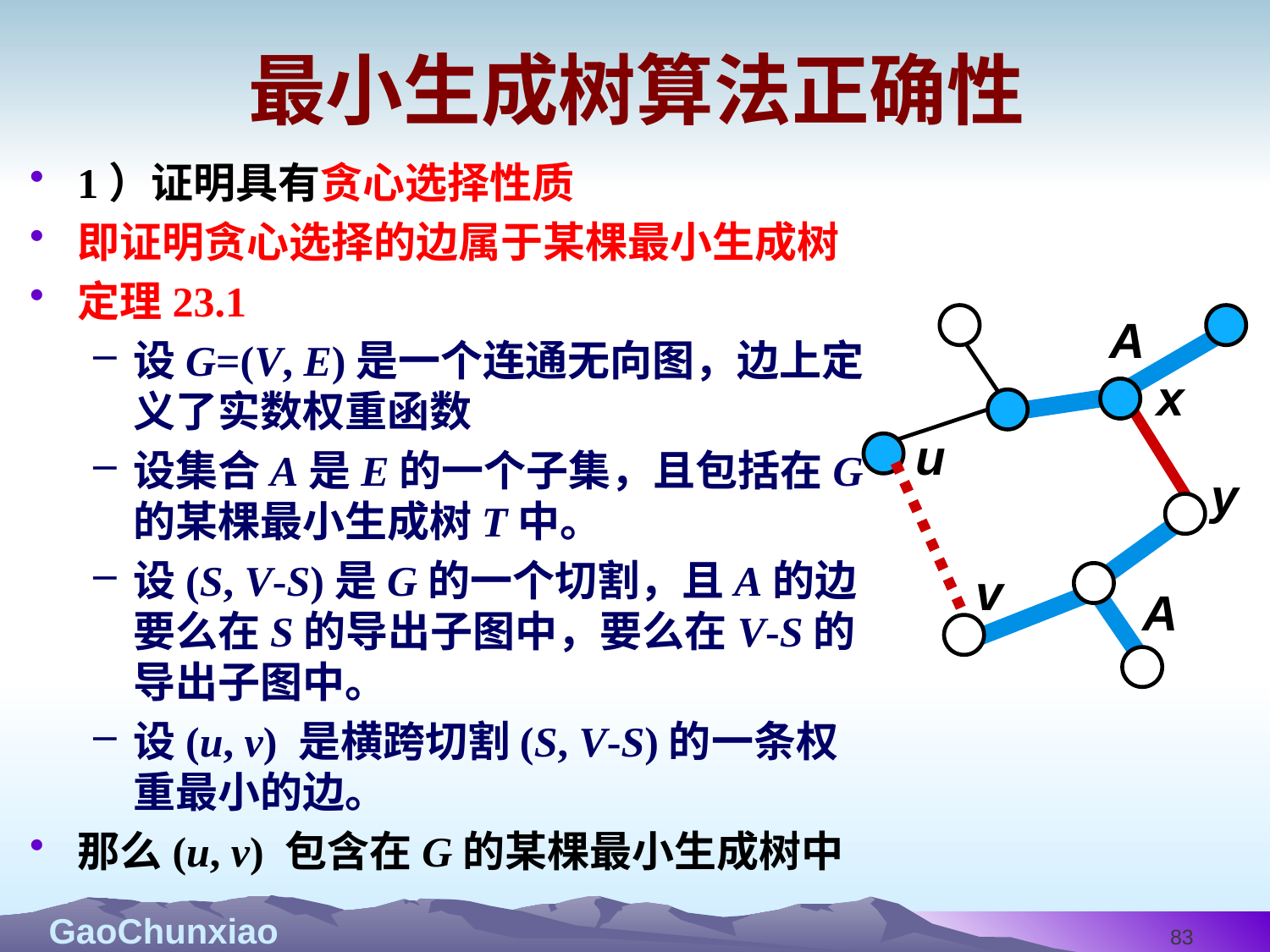

# 最小生成树算法正确性
1）证明具有贪心选择性质
即证明贪心选择的边属于某棵最小生成树
定理23.1
设G=(V, E)是一个连通无向图，边上定义了实数权重函数
设集合A是E的一个子集，且包括在G的某棵最小生成树T中。
设(S, V-S)是G的一个切割，且A的边要么在S的导出子图中，要么在V-S的导出子图中。
设(u, v) 是横跨切割(S, V-S)的一条权重最小的边。
那么(u, v) 包含在G的某棵最小生成树中
A

x

u

y

v

A

83